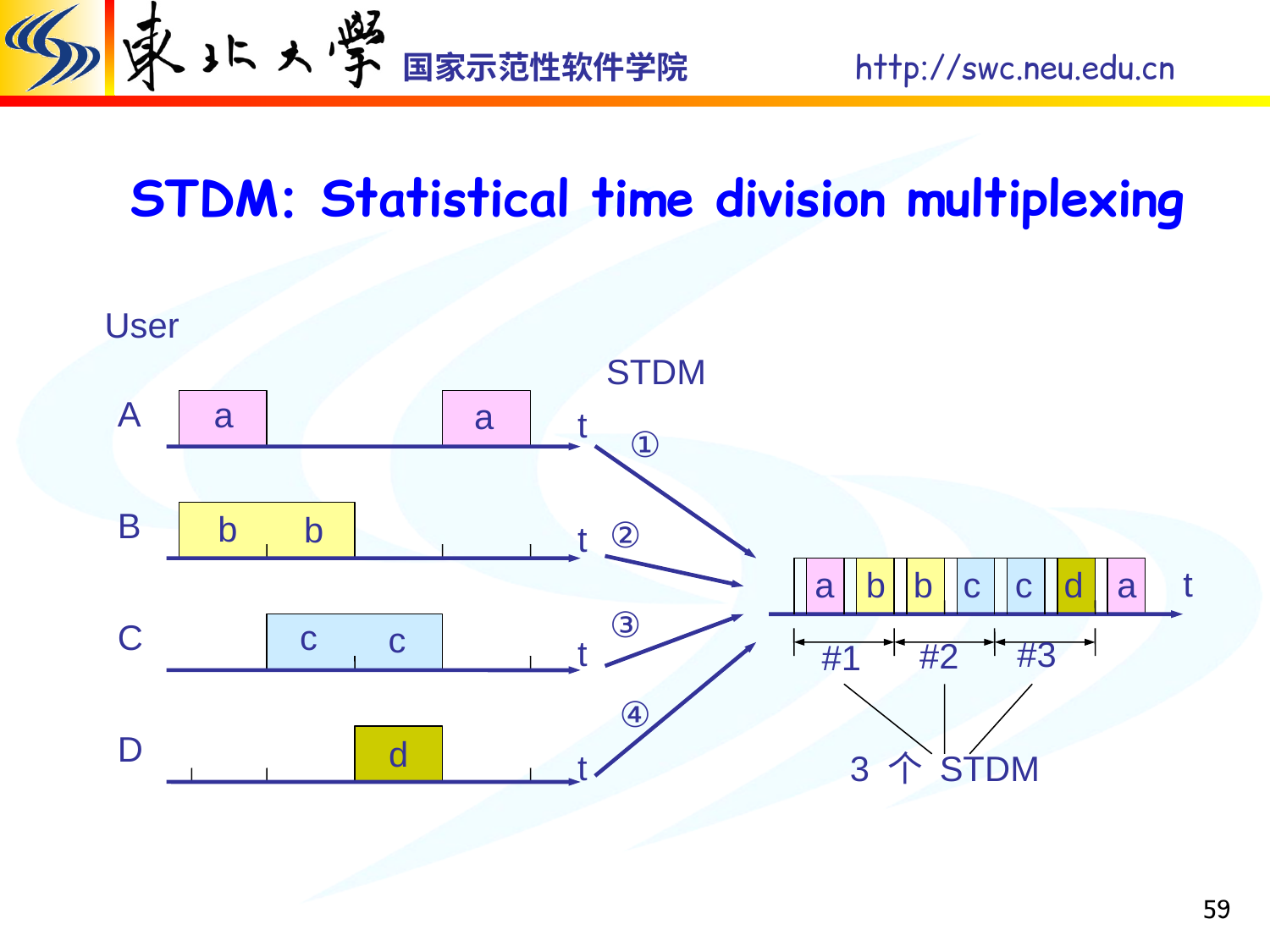

# STDM: Statistical time division multiplexing
User
STDM
A
a
a

t
①

B
b
b

②
t

t

a
b
b
c
c
d
a

③

C
c
c

t
#3
#2

#1

④
D

d
t
3 个 STDM

59